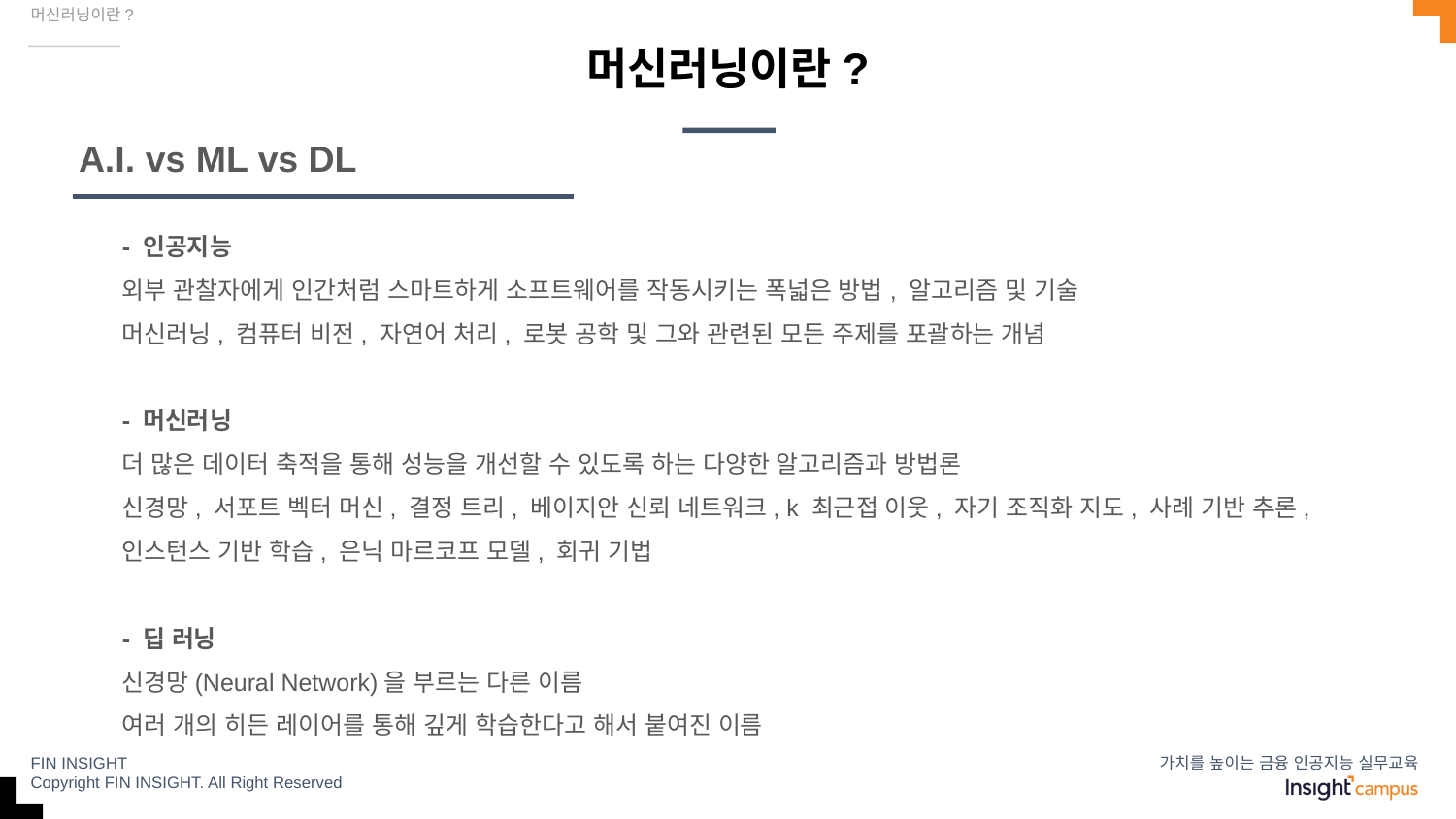

머신러닝이란?
# 머신러닝이란?
A.I. vs ML vs DL
- 인공지능
외부 관찰자에게 인간처럼 스마트하게 소프트웨어를 작동시키는 폭넓은 방법, 알고리즘 및 기술
머신러닝, 컴퓨터 비전, 자연어 처리, 로봇 공학 및 그와 관련된 모든 주제를 포괄하는 개념
- 머신러닝
더 많은 데이터 축적을 통해 성능을 개선할 수 있도록 하는 다양한 알고리즘과 방법론
신경망, 서포트 벡터 머신, 결정 트리, 베이지안 신뢰 네트워크, k 최근접 이웃, 자기 조직화 지도, 사례 기반 추론,
인스턴스 기반 학습, 은닉 마르코프 모델, 회귀 기법

- 딥 러닝
신경망(Neural Network)을 부르는 다른 이름
여러 개의 히든 레이어를 통해 깊게 학습한다고 해서 붙여진 이름